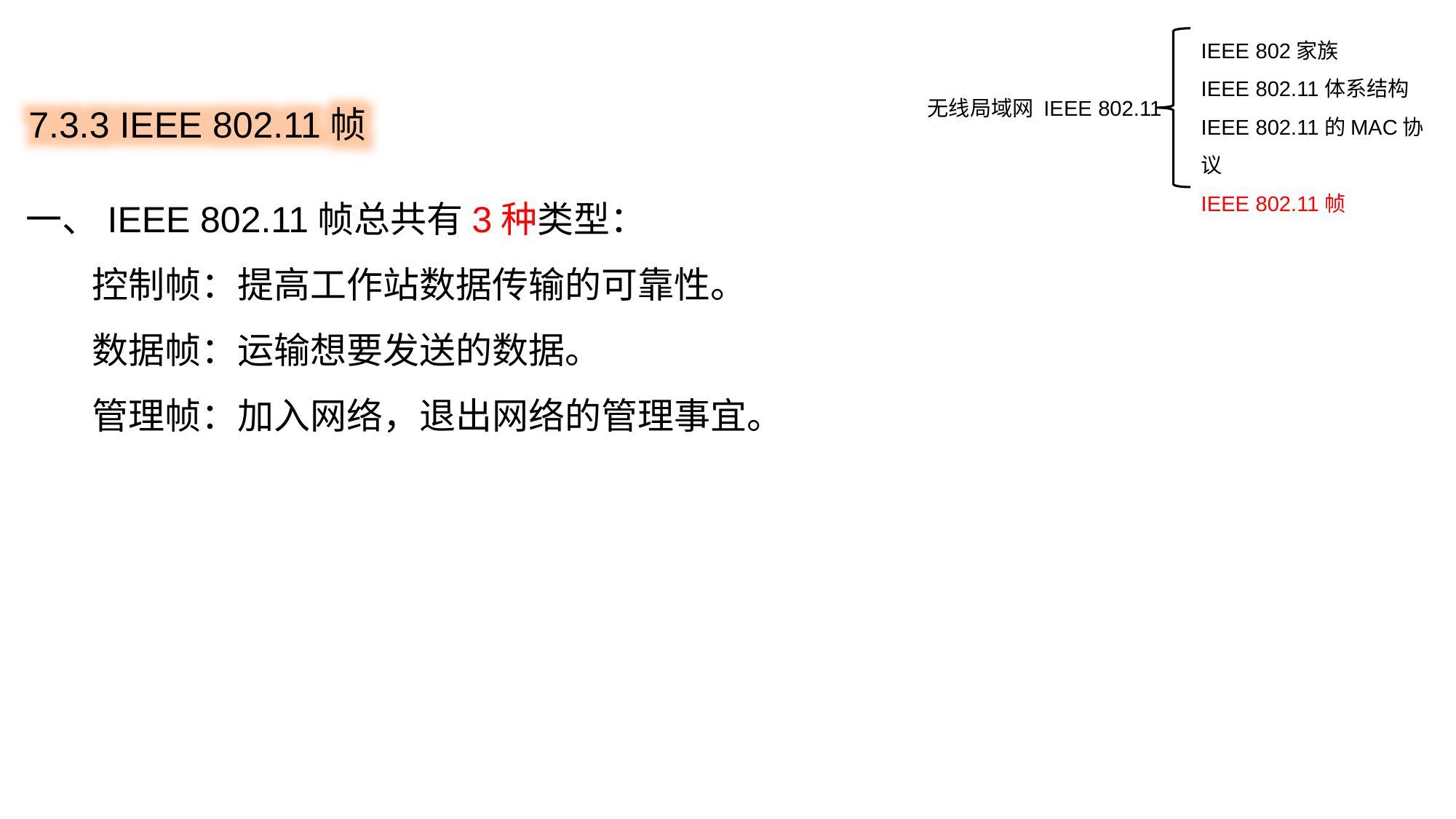

IEEE 802家族
IEEE 802.11体系结构
IEEE 802.11的MAC协议
IEEE 802.11帧

7.3.3 IEEE 802.11帧
无线局域网 IEEE 802.11
一、IEEE 802.11帧总共有3种类型：
       控制帧：提高工作站数据传输的可靠性。
       数据帧：运输想要发送的数据。
       管理帧：加入网络，退出网络的管理事宜。